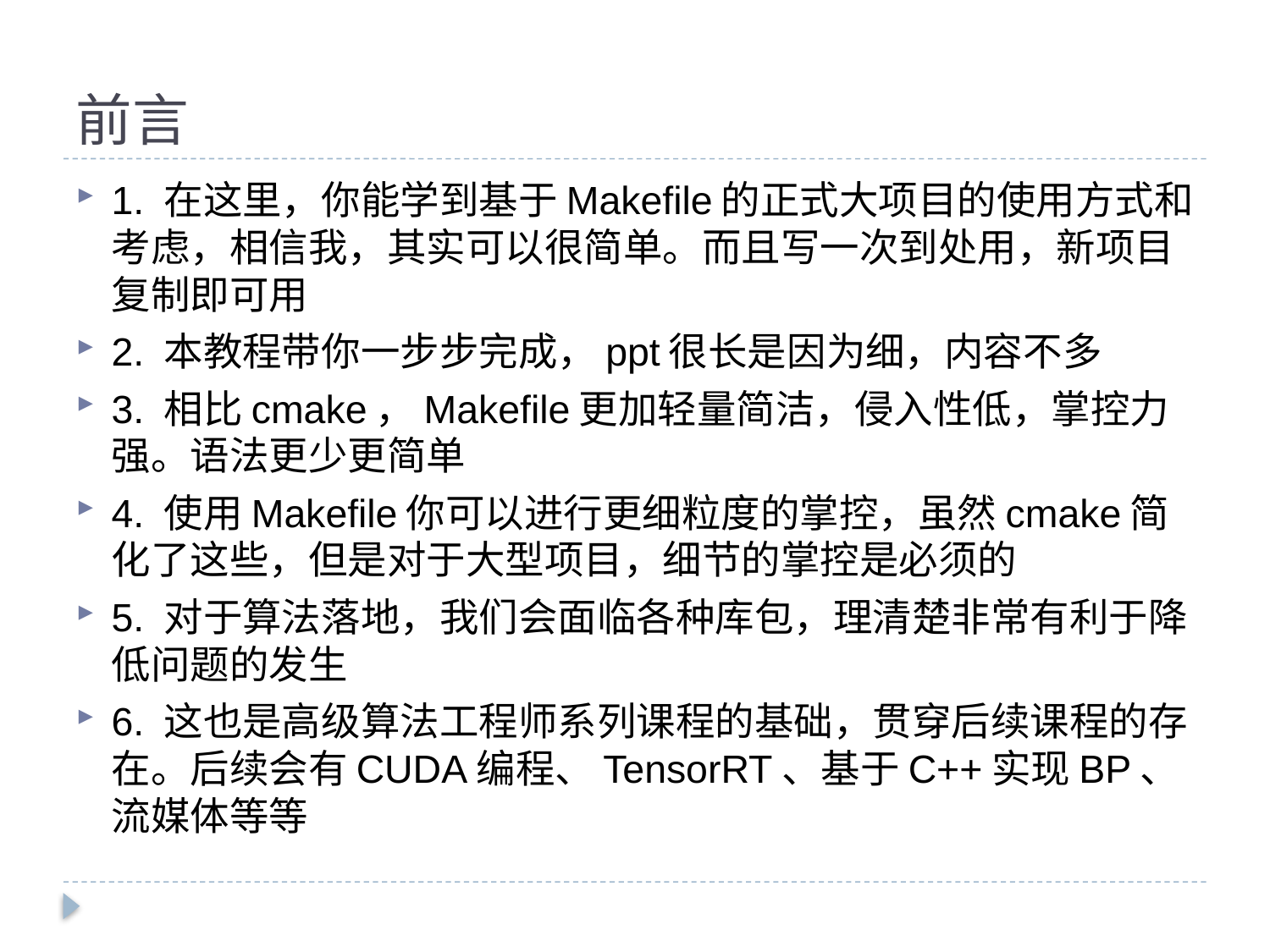

# 前言
1. 在这里，你能学到基于Makefile的正式大项目的使用方式和考虑，相信我，其实可以很简单。而且写一次到处用，新项目复制即可用
2. 本教程带你一步步完成，ppt很长是因为细，内容不多
3. 相比cmake，Makefile更加轻量简洁，侵入性低，掌控力强。语法更少更简单
4. 使用Makefile你可以进行更细粒度的掌控，虽然cmake简化了这些，但是对于大型项目，细节的掌控是必须的
5. 对于算法落地，我们会面临各种库包，理清楚非常有利于降低问题的发生
6. 这也是高级算法工程师系列课程的基础，贯穿后续课程的存在。后续会有CUDA编程、TensorRT、基于C++实现BP、流媒体等等